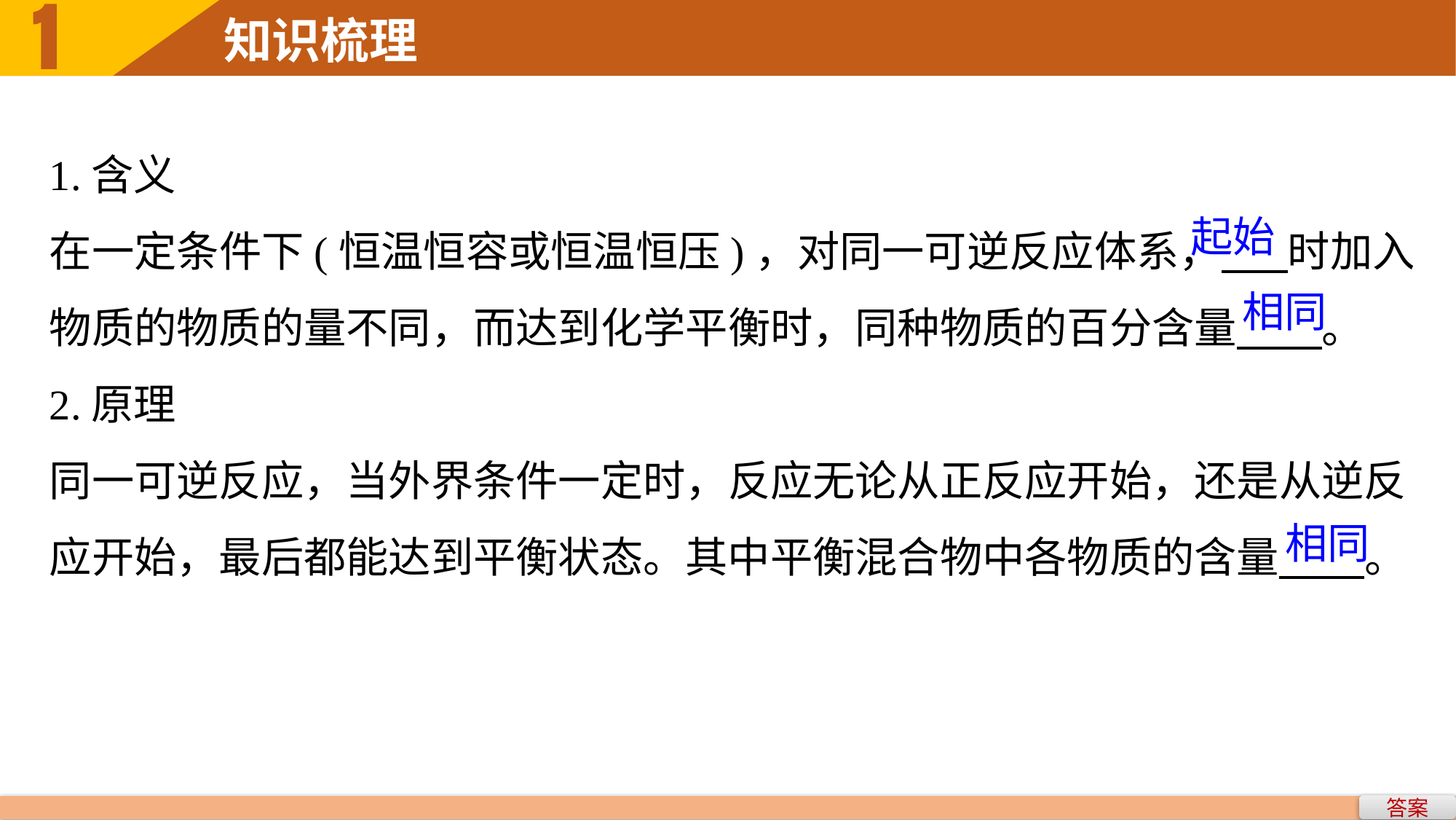

1.含义
在一定条件下(恒温恒容或恒温恒压)，对同一可逆反应体系，       时加入物质的物质的量不同，而达到化学平衡时，同种物质的百分含量         。
2.原理
同一可逆反应，当外界条件一定时，反应无论从正反应开始，还是从逆反应开始，最后都能达到平衡状态。其中平衡混合物中各物质的含量         。
起始
相同
相同
答案